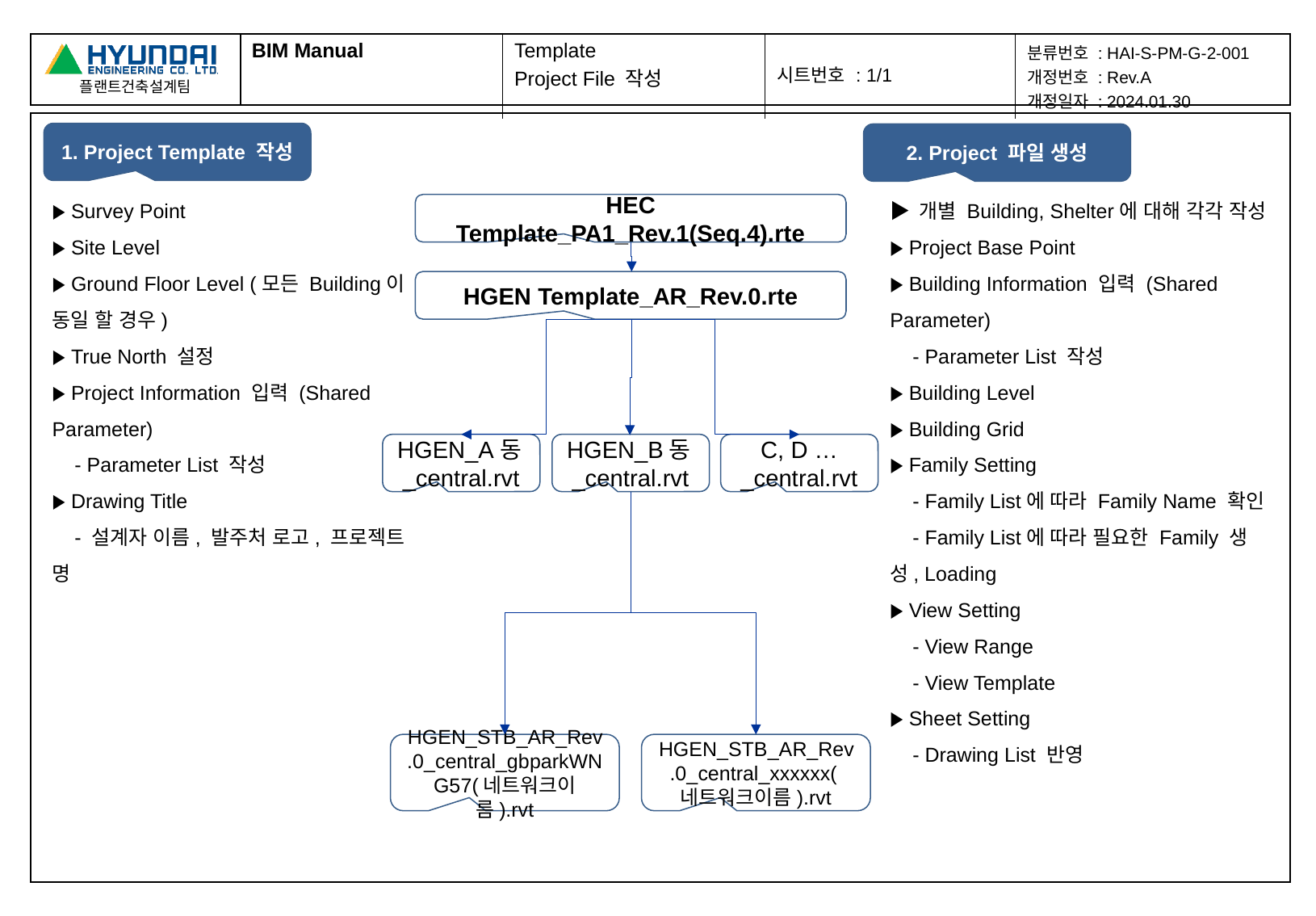

| BIM Manual | Template Project File 작성 | 시트번호 : 1/1 | 분류번호 : HAI-S-PM-G-2-001 개정번호 : Rev.A 개정일자 : 2024.01.30 |
| --- | --- | --- | --- |
1. Project Template 작성
2. Project 파일 생성
▶ Survey Point
▶ Site Level
▶ Ground Floor Level (모든 Building이 동일 할 경우)
▶ True North 설정
▶ Project Information 입력 (Shared Parameter)
    - Parameter List 작성
▶ Drawing Title
    - 설계자 이름, 발주처 로고, 프로젝트 명
▶ 개별 Building, Shelter에 대해 각각 작성
▶ Project Base Point
▶ Building Information 입력 (Shared Parameter)
    - Parameter List 작성
▶ Building Level
▶ Building Grid
▶ Family Setting
    - Family List에 따라 Family Name 확인
    - Family List에 따라 필요한 Family 생성, Loading
▶ View Setting
    - View Range
    - View Template
▶ Sheet Setting
    - Drawing List 반영
HEC Template_PA1_Rev.1(Seq.4).rte
HGEN Template_AR_Rev.0.rte
HGEN_A동_central.rvt
HGEN_B동_central.rvt
C, D … _central.rvt
HGEN_STB_AR_Rev.0_central_gbparkWNG57(네트워크이름).rvt
HGEN_STB_AR_Rev.0_central_xxxxxx(네트워크이름).rvt